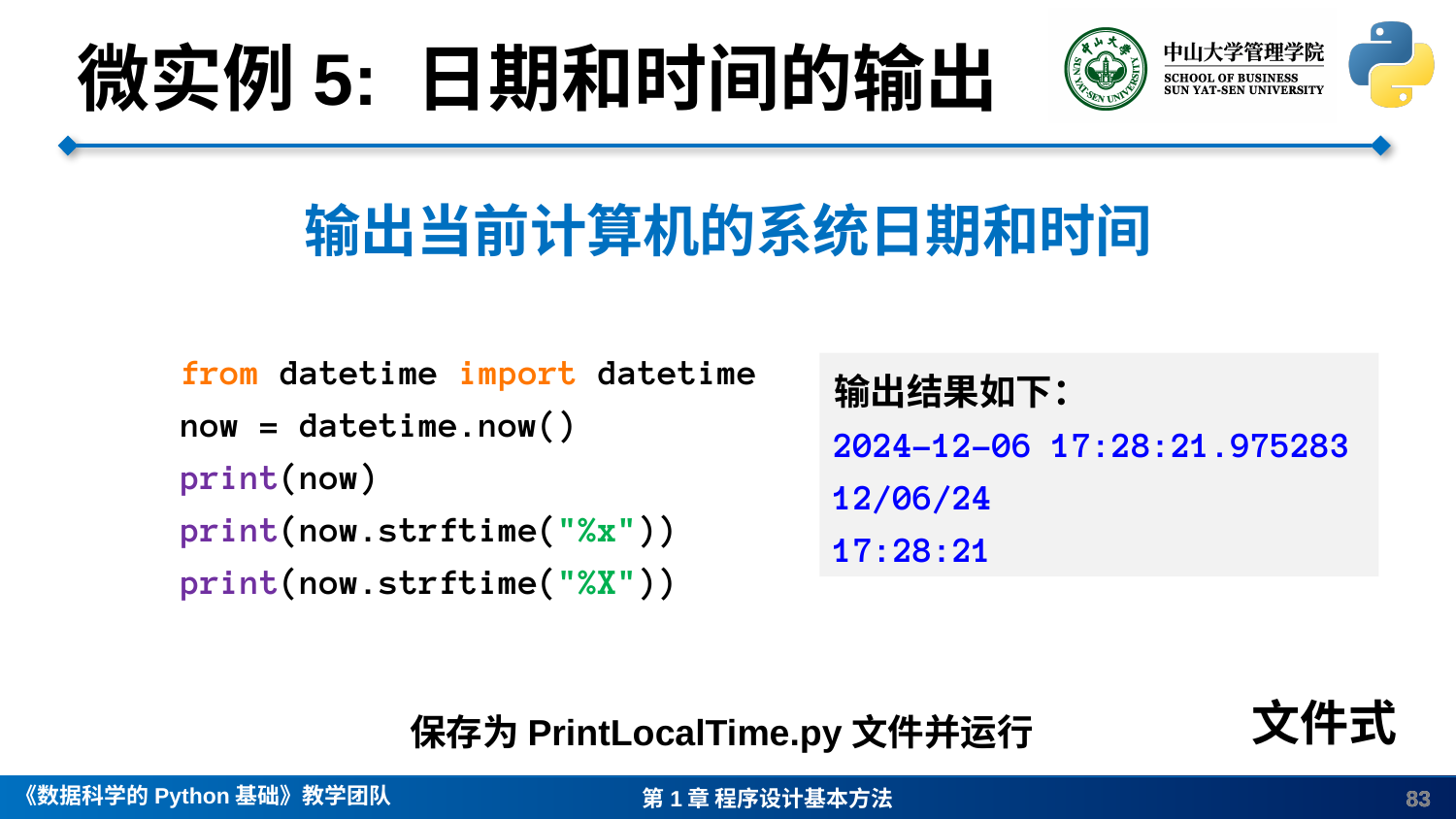

微实例5: 日期和时间的输出
输出当前计算机的系统日期和时间
from datetime import datetime
now = datetime.now()
print(now)
print(now.strftime("%x"))
print(now.strftime("%X"))
输出结果如下：
2024-12-06 17:28:21.975283
12/06/24
17:28:21
文件式
保存为PrintLocalTime.py文件并运行
83